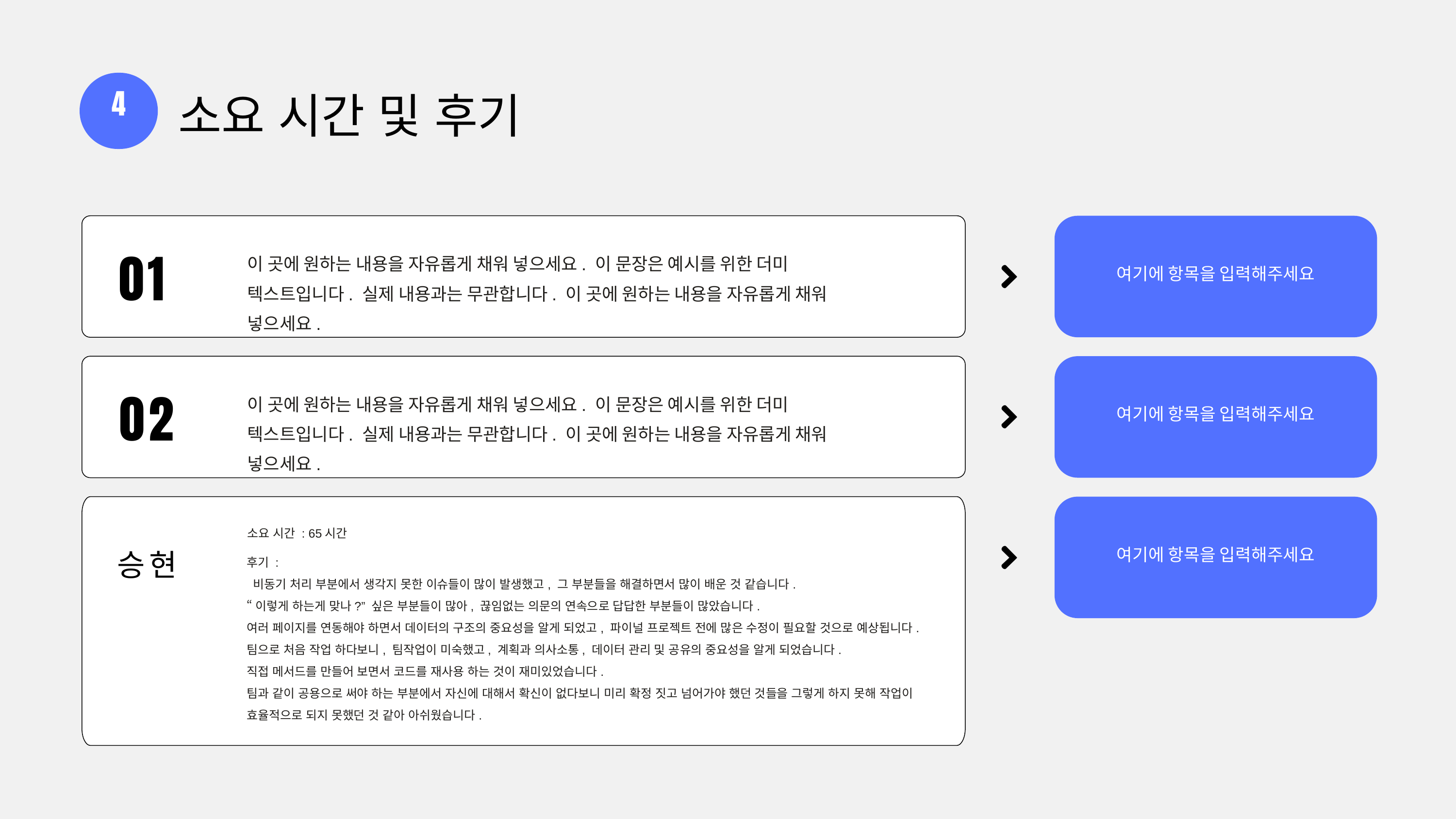

4
소요 시간 및 후기

여기에 항목을 입력해주세요
01
이 곳에 원하는 내용을 자유롭게 채워 넣으세요. 이 문장은 예시를 위한 더미 텍스트입니다. 실제 내용과는 무관합니다. 이 곳에 원하는 내용을 자유롭게 채워 넣으세요.

여기에 항목을 입력해주세요
02
이 곳에 원하는 내용을 자유롭게 채워 넣으세요. 이 문장은 예시를 위한 더미 텍스트입니다. 실제 내용과는 무관합니다. 이 곳에 원하는 내용을 자유롭게 채워 넣으세요.

여기에 항목을 입력해주세요
승현
소요 시간 : 65시간

후기 :
 비동기 처리 부분에서 생각지 못한 이슈들이 많이 발생했고, 그 부분들을 해결하면서 많이 배운 것 같습니다.
“이렇게 하는게 맞나?” 싶은 부분들이 많아, 끊임없는 의문의 연속으로 답답한 부분들이 많았습니다.
여러 페이지를 연동해야 하면서 데이터의 구조의 중요성을 알게 되었고, 파이널 프로젝트 전에 많은 수정이 필요할 것으로 예상됩니다.
팀으로 처음 작업 하다보니, 팀작업이 미숙했고, 계획과 의사소통, 데이터 관리 및 공유의 중요성을 알게 되었습니다.
직접 메서드를 만들어 보면서 코드를 재사용 하는 것이 재미있었습니다.
팀과 같이 공용으로 써야 하는 부분에서 자신에 대해서 확신이 없다보니 미리 확정 짓고 넘어가야 했던 것들을 그렇게 하지 못해 작업이 효율적으로 되지 못했던 것 같아 아쉬웠습니다.